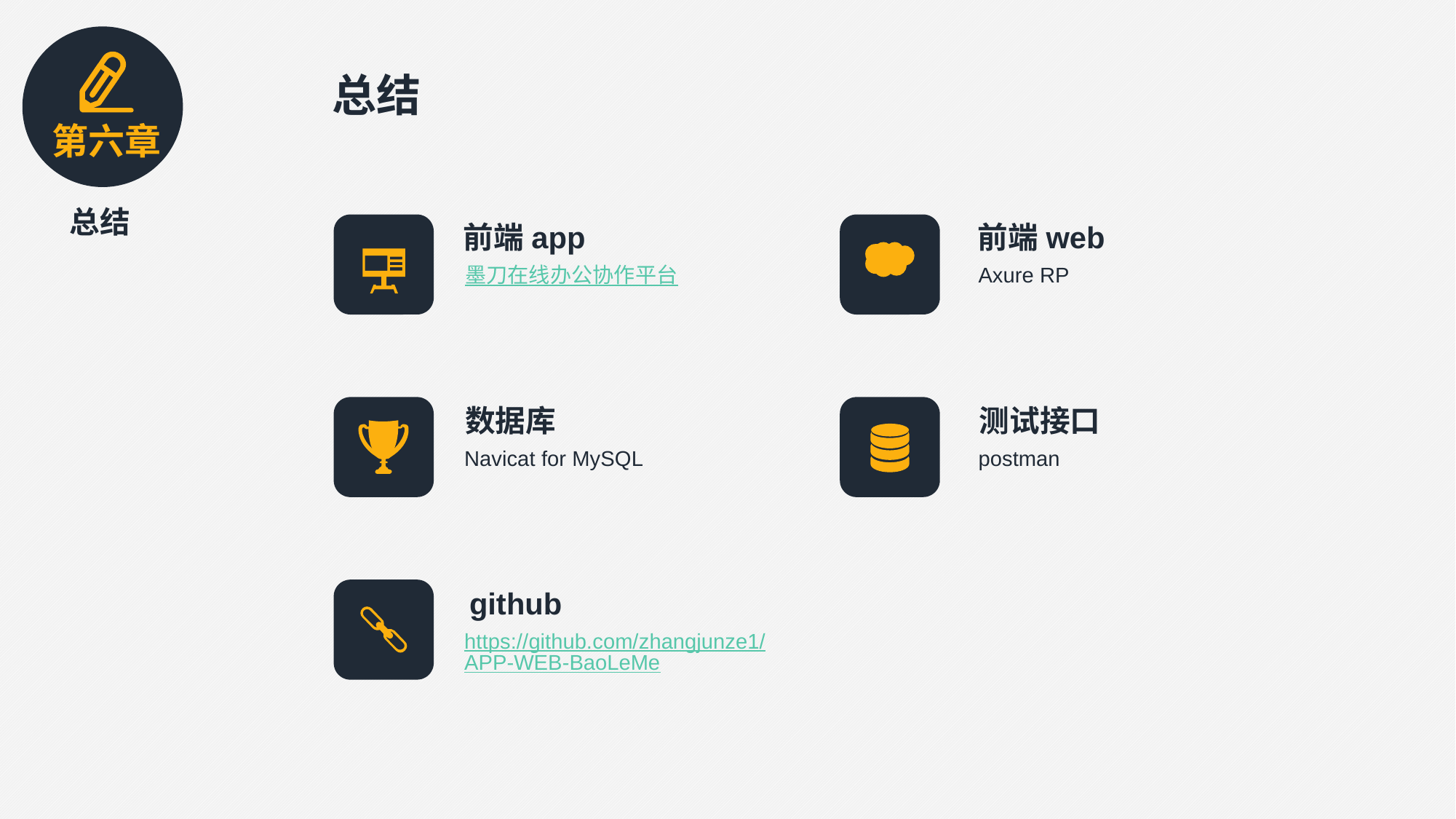

总结
第六章
总结
前端app
前端web

墨刀在线办公协作平台
Axure RP
数据库
测试接口

Navicat for MySQL
postman
github

https://github.com/zhangjunze1/APP-WEB-BaoLeMe